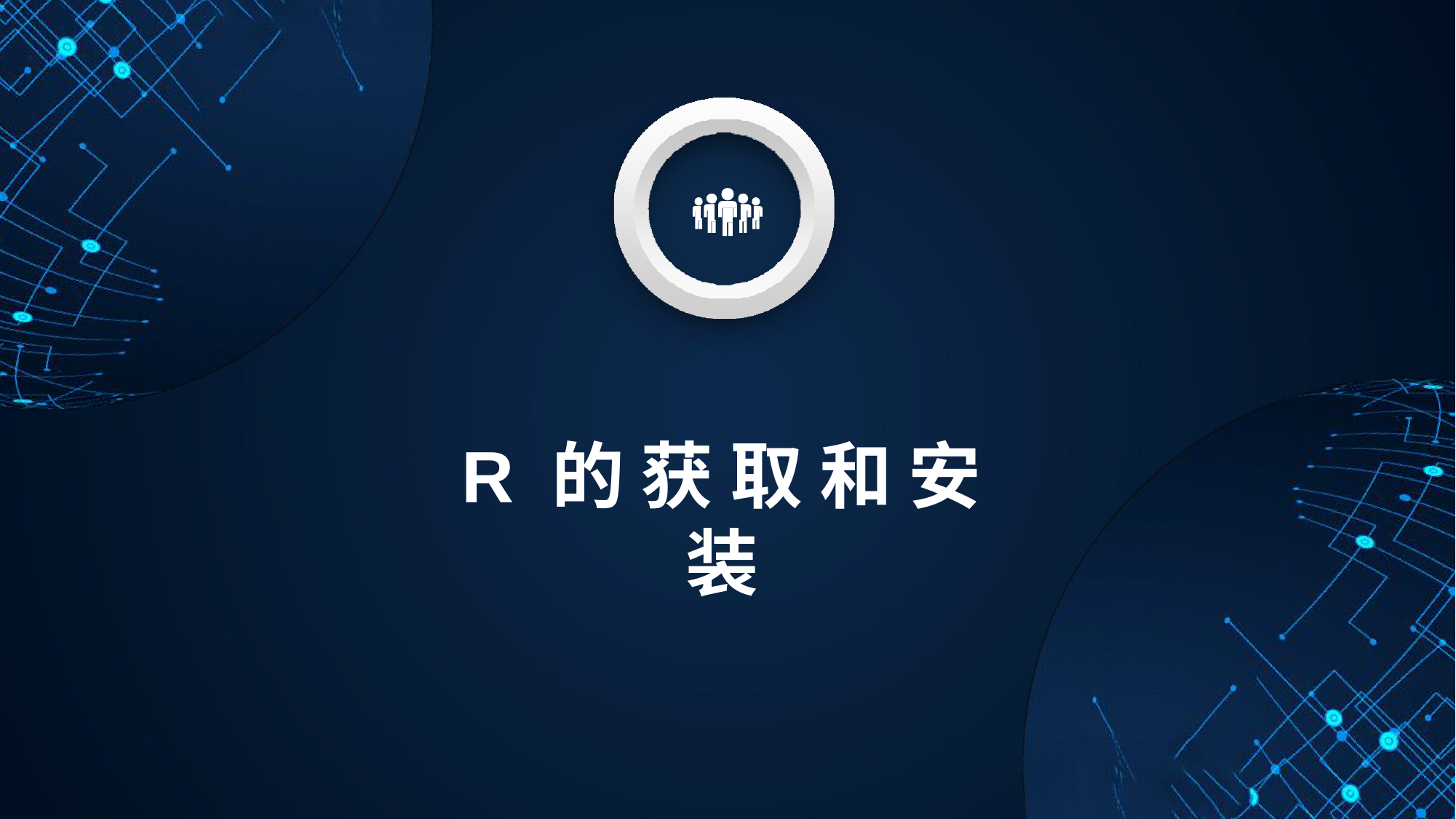

R 的 获 取 和 安 装